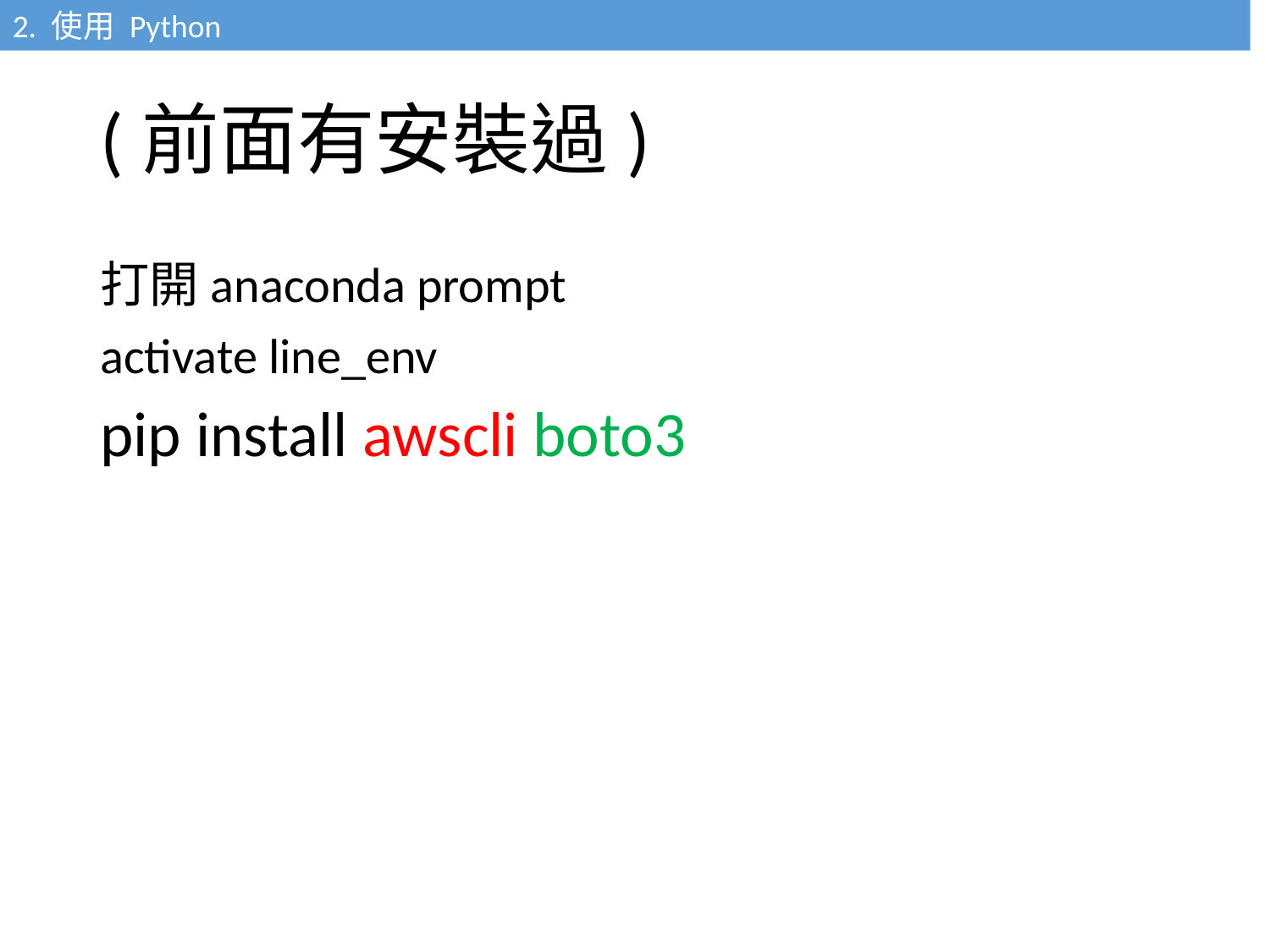

2. 使用 Python
# (前面有安裝過)
打開anaconda prompt
activate line_env
pip install awscli boto3